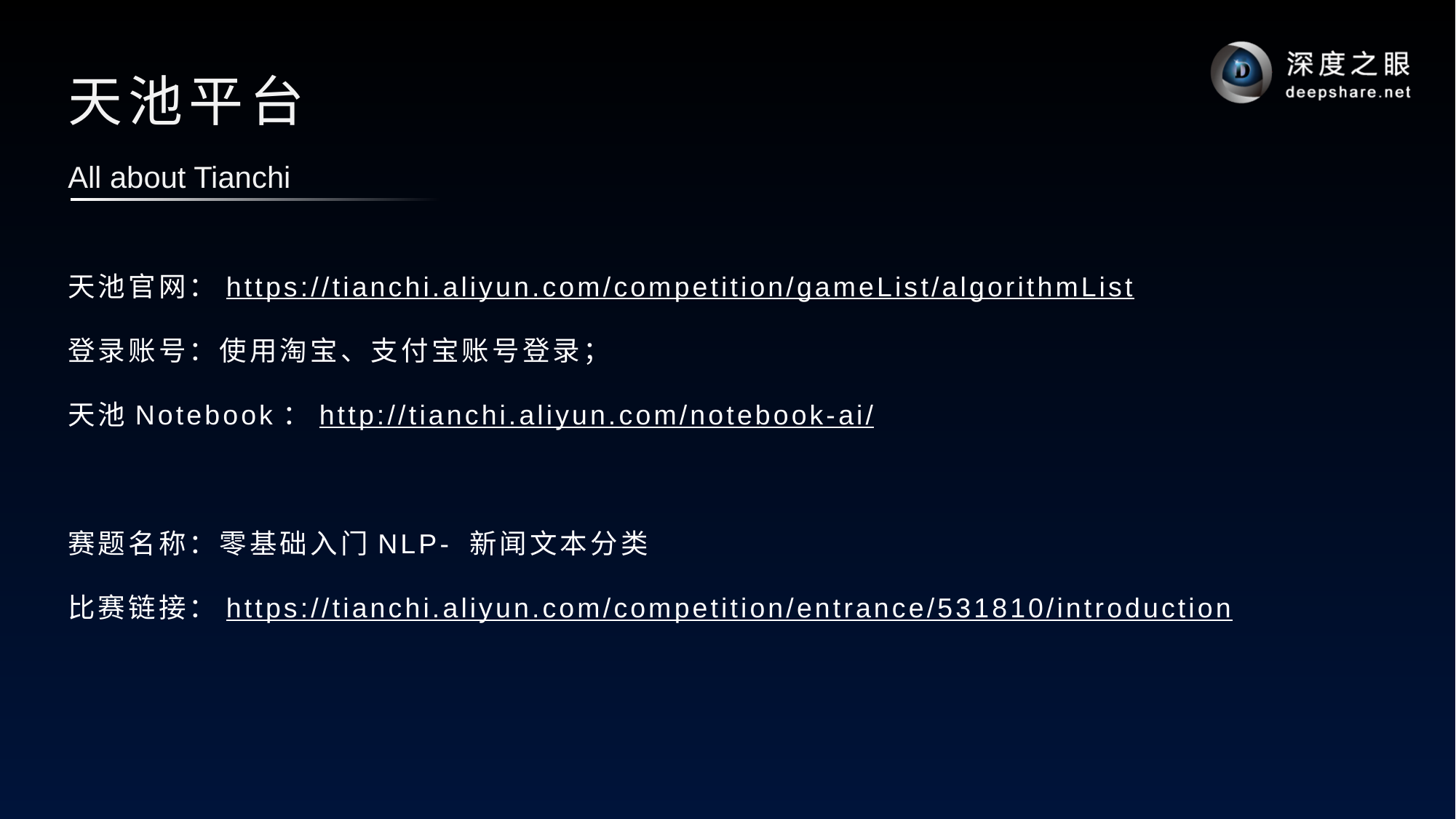

# 天池平台
All about Tianchi
天池官网：https://tianchi.aliyun.com/competition/gameList/algorithmList
登录账号：使用淘宝、支付宝账号登录；
天池Notebook：http://tianchi.aliyun.com/notebook-ai/

赛题名称：零基础入门NLP- 新闻文本分类
比赛链接：https://tianchi.aliyun.com/competition/entrance/531810/introduction